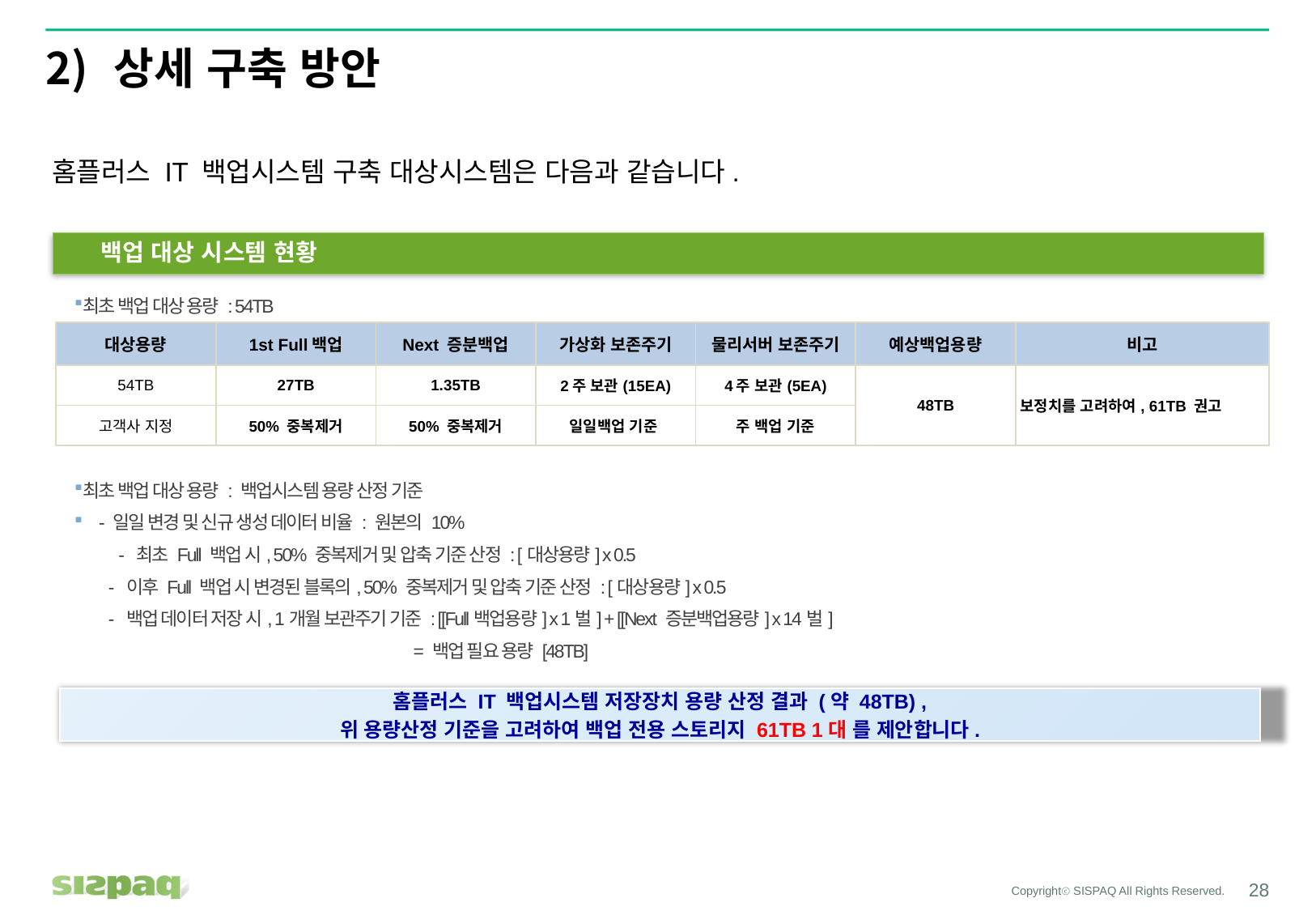

# 상세 구축 방안
홈플러스 IT 백업시스템 구축 대상시스템은 다음과 같습니다.
백업 대상 시스템 현황
최초 백업 대상 용량 : 54TB
| 대상용량 | 1st Full백업 | Next 증분백업 | 가상화 보존주기 | 물리서버 보존주기 | 예상백업용량 | 비고 |
| --- | --- | --- | --- | --- | --- | --- |
| 54TB | 27TB | 1.35TB | 2주 보관(15EA) | 4주 보관(5EA) | 48TB | 보정치를 고려하여, 61TB 권고 |
| 고객사 지정 | 50% 중복제거 | 50% 중복제거 | 일일백업 기준 | 주 백업 기준 |  |  |
최초 백업 대상 용량 : 백업시스템 용량 산정 기준
    - 일일 변경 및 신규 생성 데이터 비율 : 원본의 10%
-  최초 Full 백업 시, 50% 중복제거 및 압축 기준 산정 : [대상용량] x 0.5
         -  이후 Full 백업 시 변경된 블록의, 50% 중복제거 및 압축 기준 산정 : [대상용량] x 0.5
         -  백업 데이터 저장 시, 1개월 보관주기 기준 : [[Full백업용량] x 1벌] + [[Next 증분백업용량] x 14벌]
                                                                                              = 백업 필요 용량 [48TB]

홈플러스 IT 백업시스템 저장장치 용량 산정 결과 (약 48TB) ,
위 용량산정 기준을 고려하여 백업 전용 스토리지 61TB 1대 를 제안합니다.